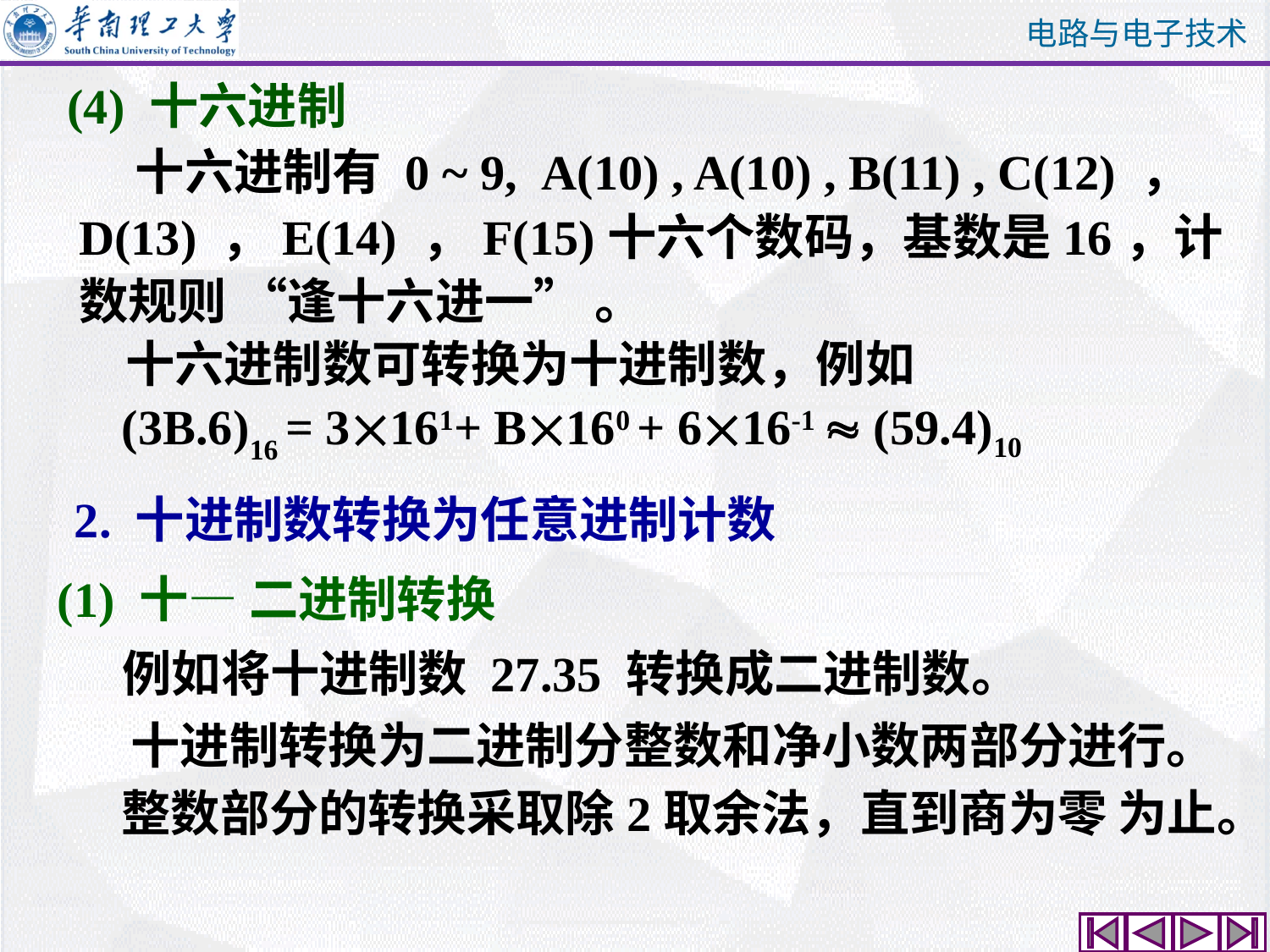

(4) 十六进制
    十六进制有 0 ~ 9,  A(10) , A(10) , B(11) , C(12) ，D(13) ，E(14) ，F(15)十六个数码，基数是16，计数规则 “逢十六进一” 。
    十六进制数可转换为十进制数，例如
  (3B.6)16 = 3×161+ B×160 + 6×16-1 ≈ (59.4)10
2. 十进制数转换为任意进制计数
(1) 十— 二进制转换
例如将十进制数 27.35 转换成二进制数。
十进制转换为二进制分整数和净小数两部分进行。
    整数部分的转换采取除2取余法，直到商为零 为止。